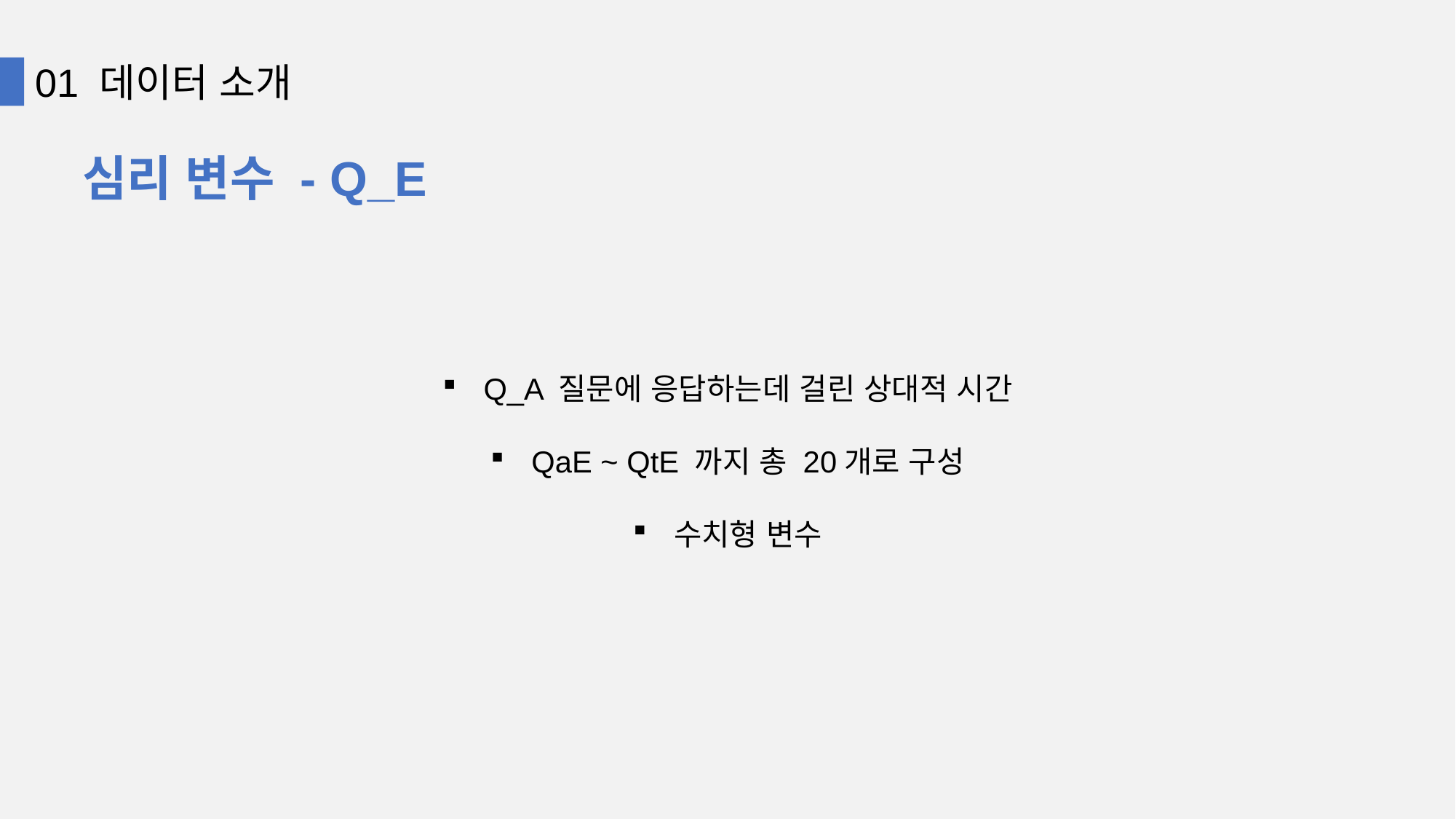

01 데이터 소개

심리 변수 - Q_E
Q_A 질문에 응답하는데 걸린 상대적 시간
QaE ~ QtE 까지 총 20개로 구성
수치형 변수